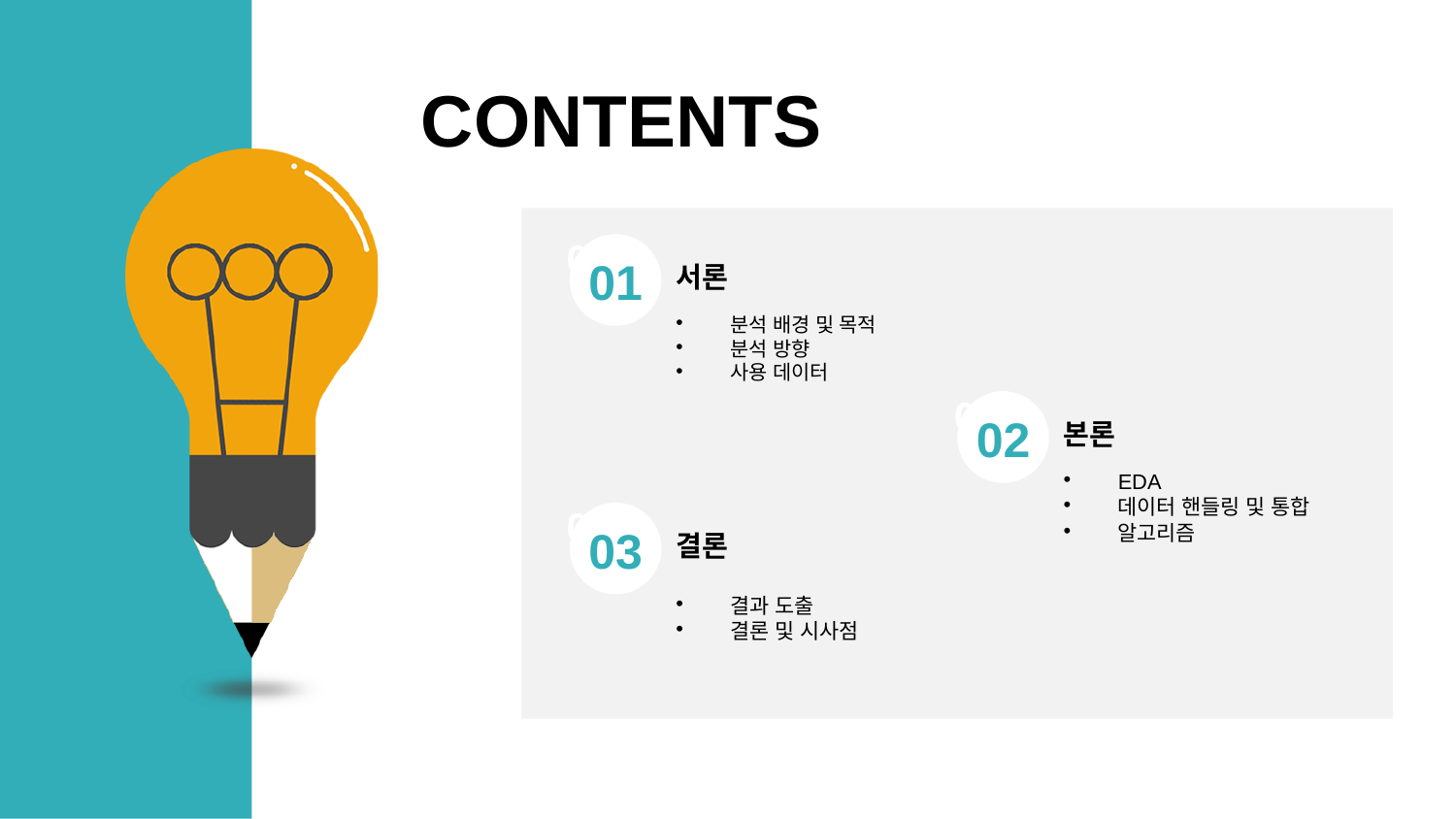

CONTENTS

01

01
서론

분석 배경 및 목적

분석 방향

사용 데이터
01

02
본론

EDA

데이터 핸들링 및 통합

알고리즘
01

03
결론

결과 도출

결론 및 시사점